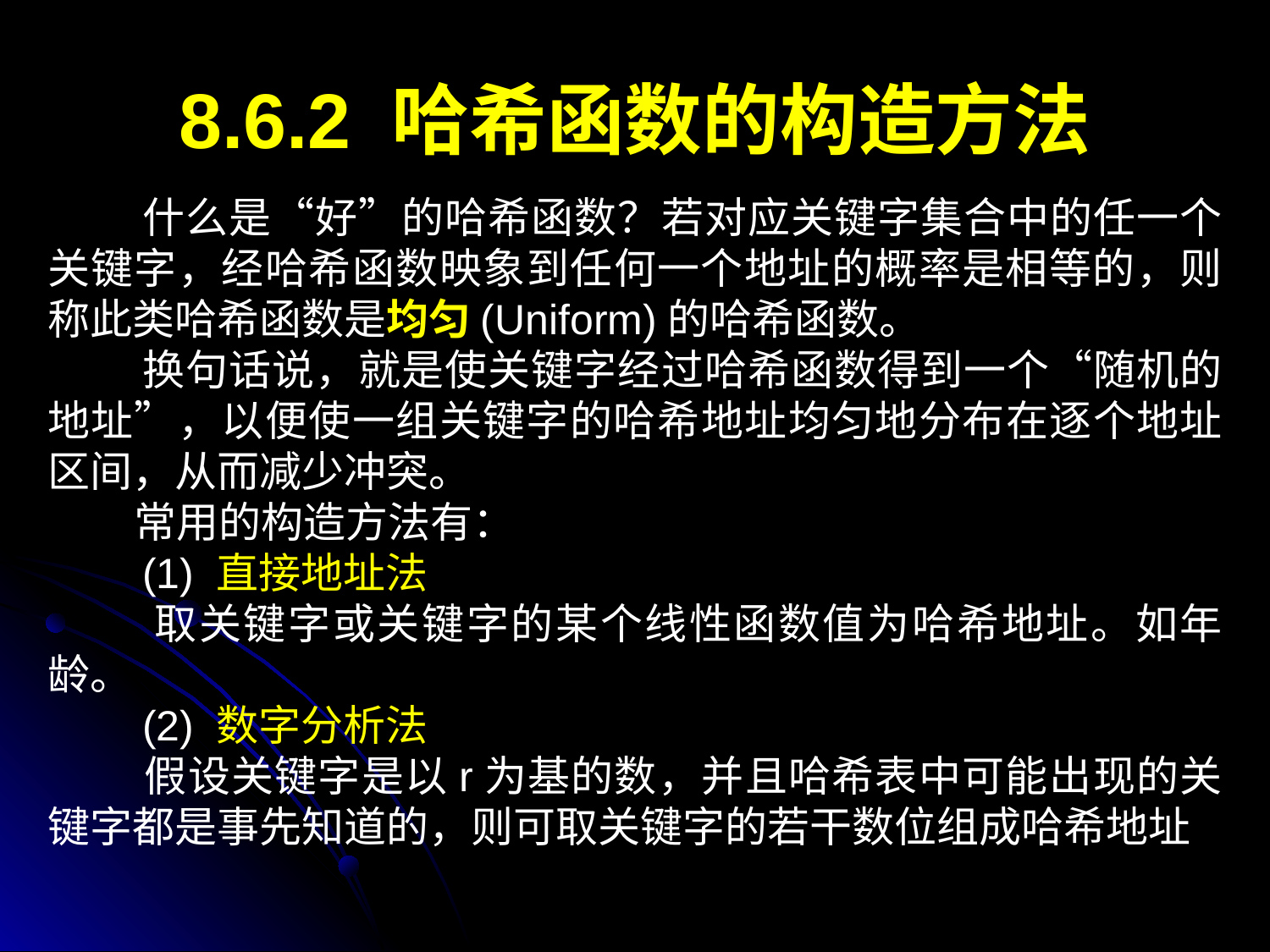

8.6.2 哈希函数的构造方法
        什么是“好”的哈希函数？若对应关键字集合中的任一个关键字，经哈希函数映象到任何一个地址的概率是相等的，则称此类哈希函数是均匀(Uniform)的哈希函数。
        换句话说，就是使关键字经过哈希函数得到一个“随机的地址”，以便使一组关键字的哈希地址均匀地分布在逐个地址区间，从而减少冲突。
        常用的构造方法有：
        (1) 直接地址法
        取关键字或关键字的某个线性函数值为哈希地址。如年龄。
        (2) 数字分析法
        假设关键字是以r为基的数，并且哈希表中可能出现的关键字都是事先知道的，则可取关键字的若干数位组成哈希地址